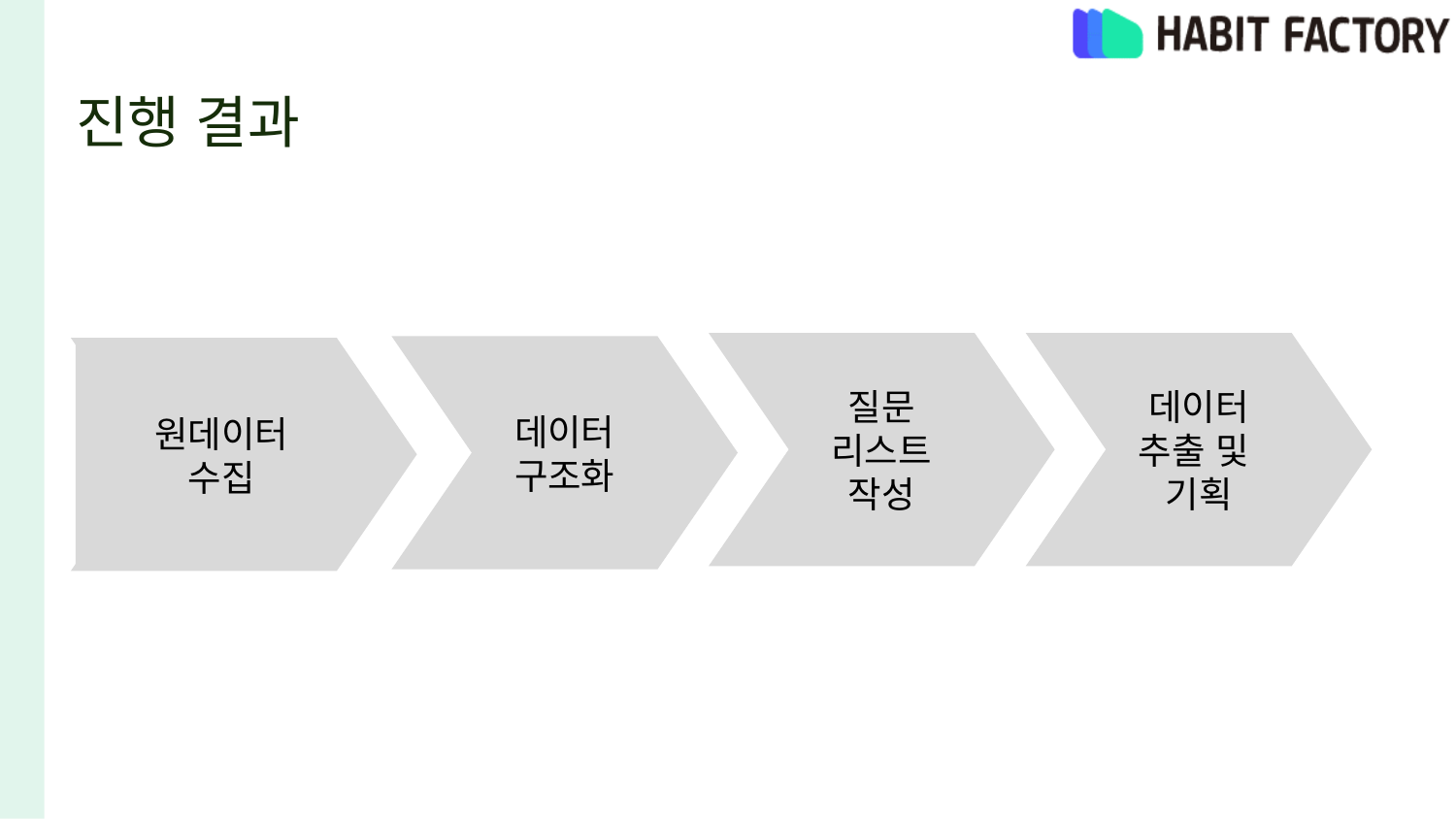

# 진행 결과
질문 리스트
작성
데이터 추출 및
기획
데이터
구조화

원데이터
수집